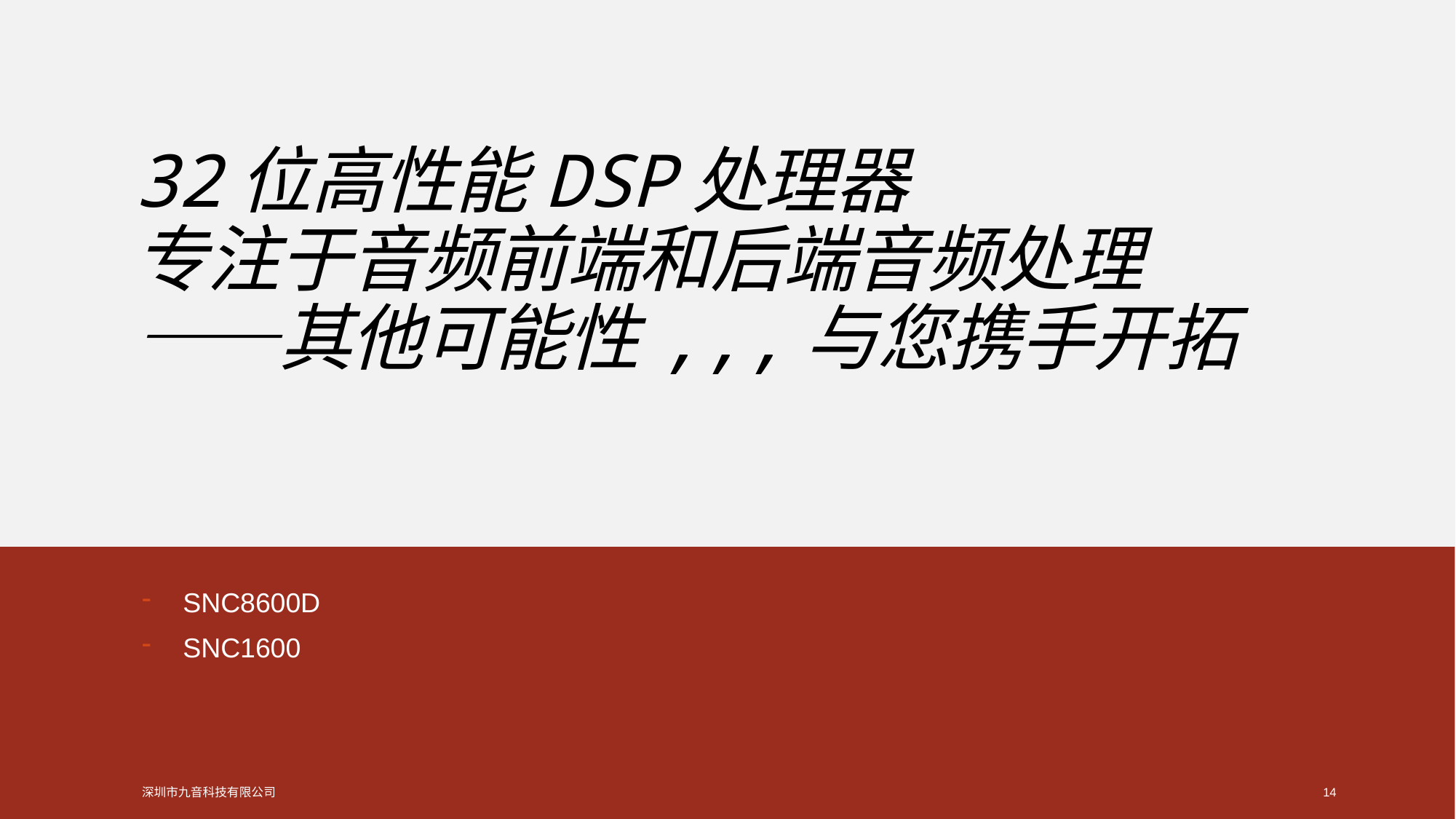

# 32位高性能DSP处理器 专注于音频前端和后端音频处理 ——其他可能性,,,与您携手开拓
SNC8600D
SNC1600
深圳市九音科技有限公司
14